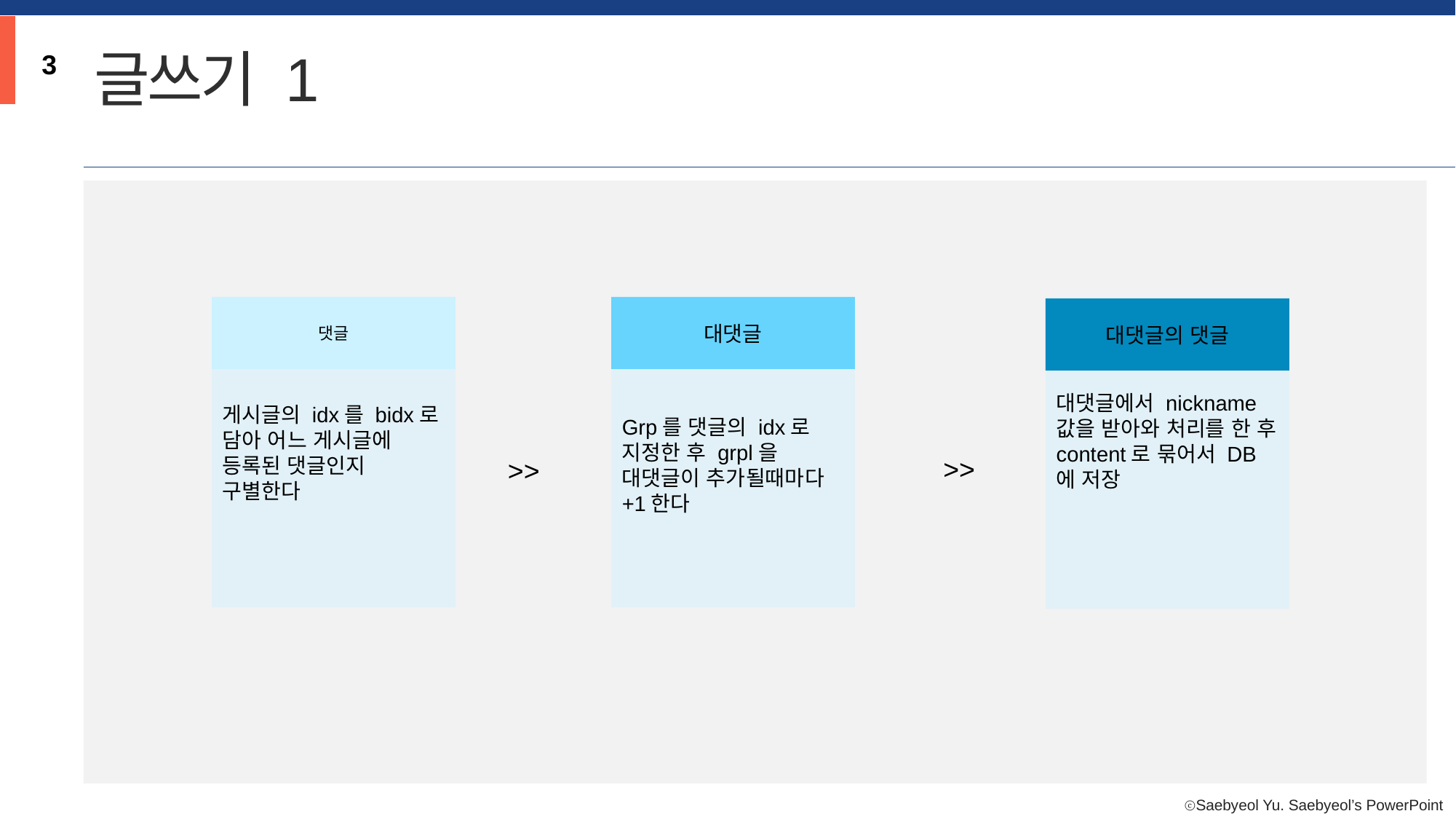

글쓰기 1
3

게시글의 idx를 bidx로 담아 어느 게시글에 등록된 댓글인지 구별한다
댓글
대댓글

Grp를 댓글의 idx로 지정한 후 grpl을 대댓글이 추가될때마다 +1한다
대댓글의 댓글
대댓글에서 nickname값을 받아와 처리를 한 후 content로 묶어서 DB에 저장

>>
>>